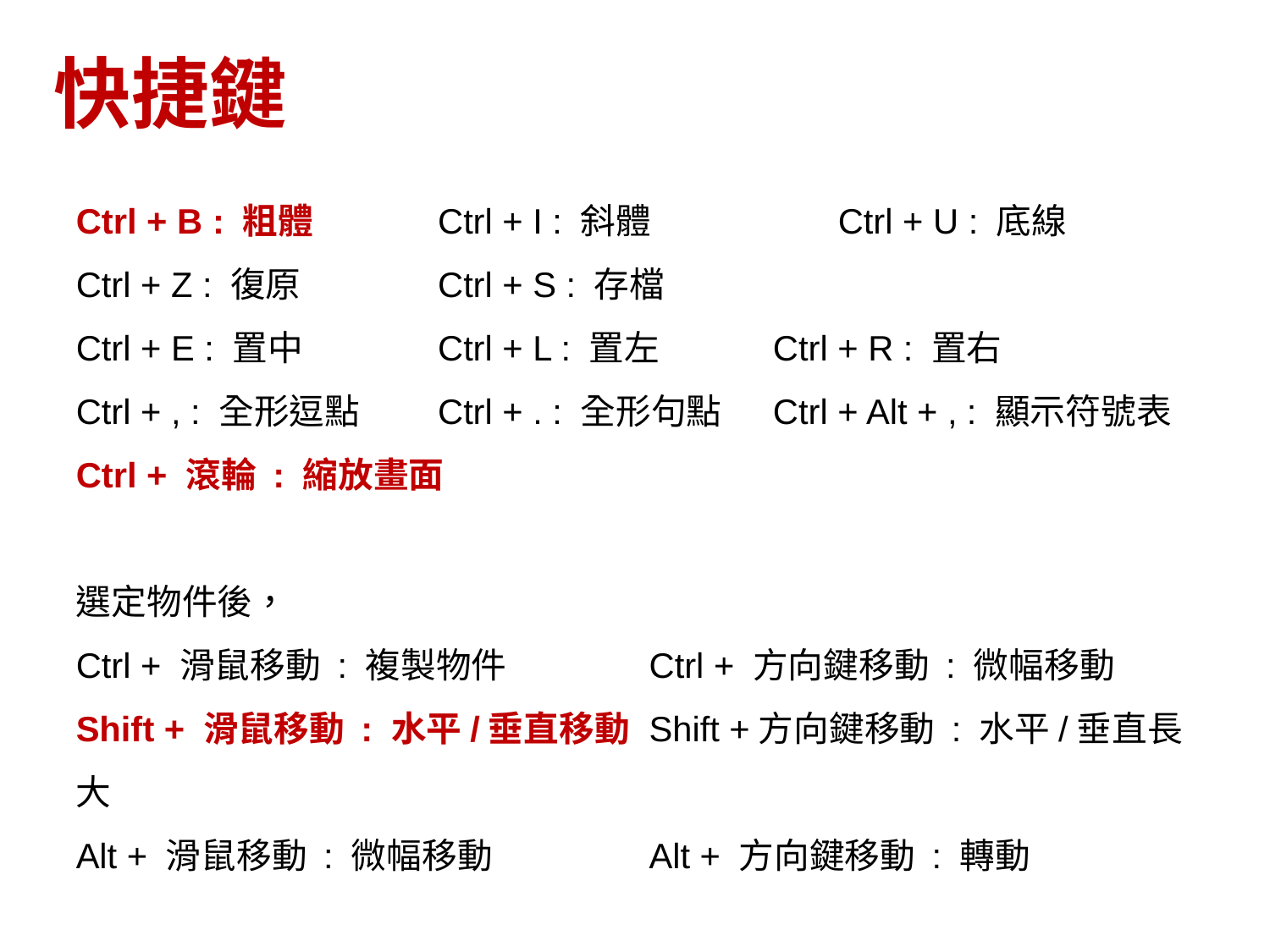

快捷鍵
Ctrl + B : 粗體	Ctrl + I : 斜體		Ctrl + U : 底線
Ctrl + Z : 復原	Ctrl + S : 存檔
Ctrl + E : 置中	Ctrl + L : 置左	Ctrl + R : 置右
Ctrl + , : 全形逗點	Ctrl + . : 全形句點	Ctrl + Alt + , : 顯示符號表
Ctrl + 滾輪 : 縮放畫面

選定物件後，
Ctrl + 滑鼠移動 : 複製物件	Ctrl + 方向鍵移動 : 微幅移動
Shift + 滑鼠移動 : 水平/垂直移動	Shift +方向鍵移動 : 水平/垂直長大
Alt + 滑鼠移動 : 微幅移動	Alt + 方向鍵移動 : 轉動